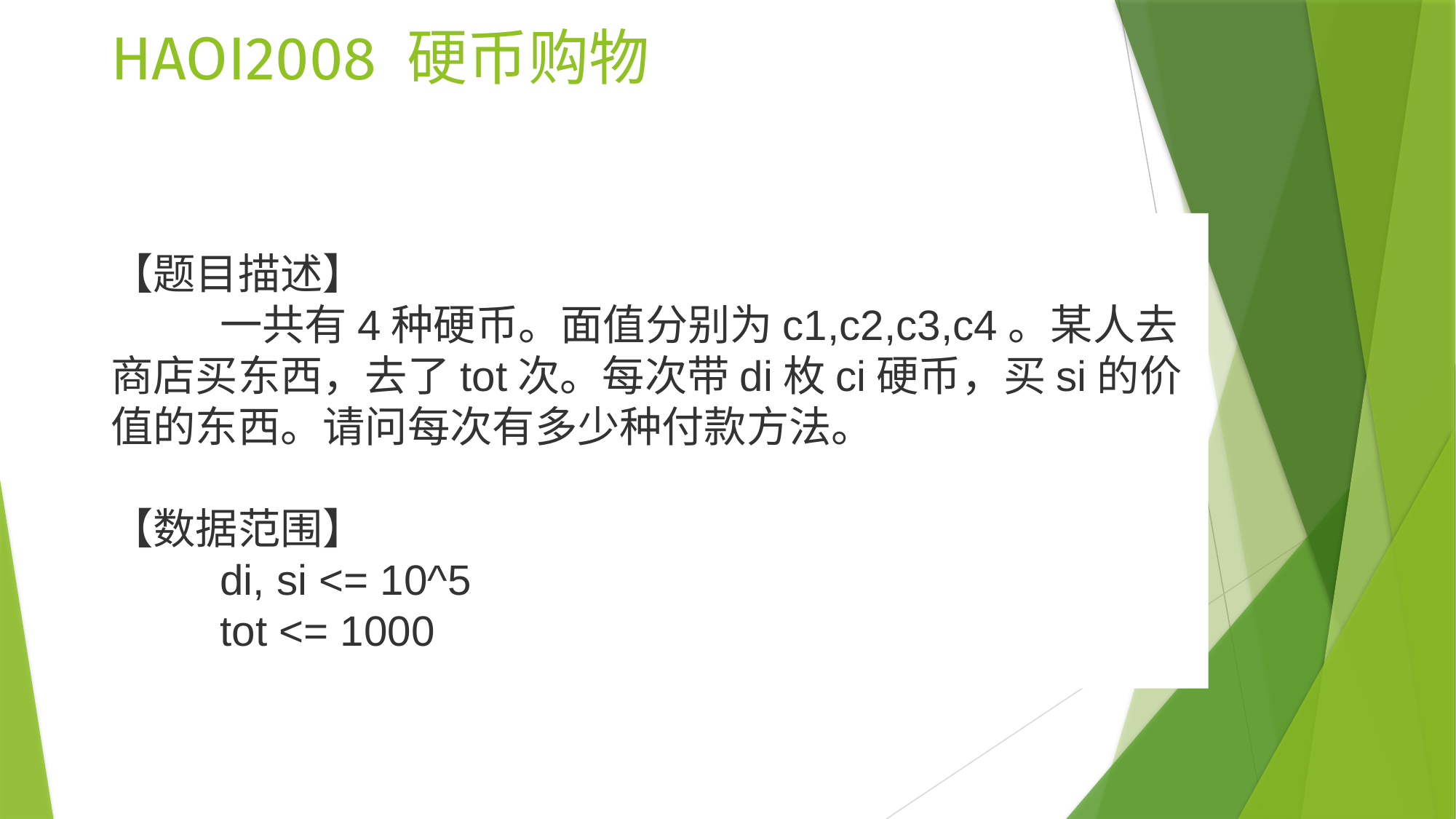

# HAOI2008 硬币购物
【题目描述】
	一共有4种硬币。面值分别为c1,c2,c3,c4。某人去商店买东西，去了tot次。每次带di枚ci硬币，买si的价值的东西。请问每次有多少种付款方法。

【数据范围】
	di, si <= 10^5
	tot <= 1000